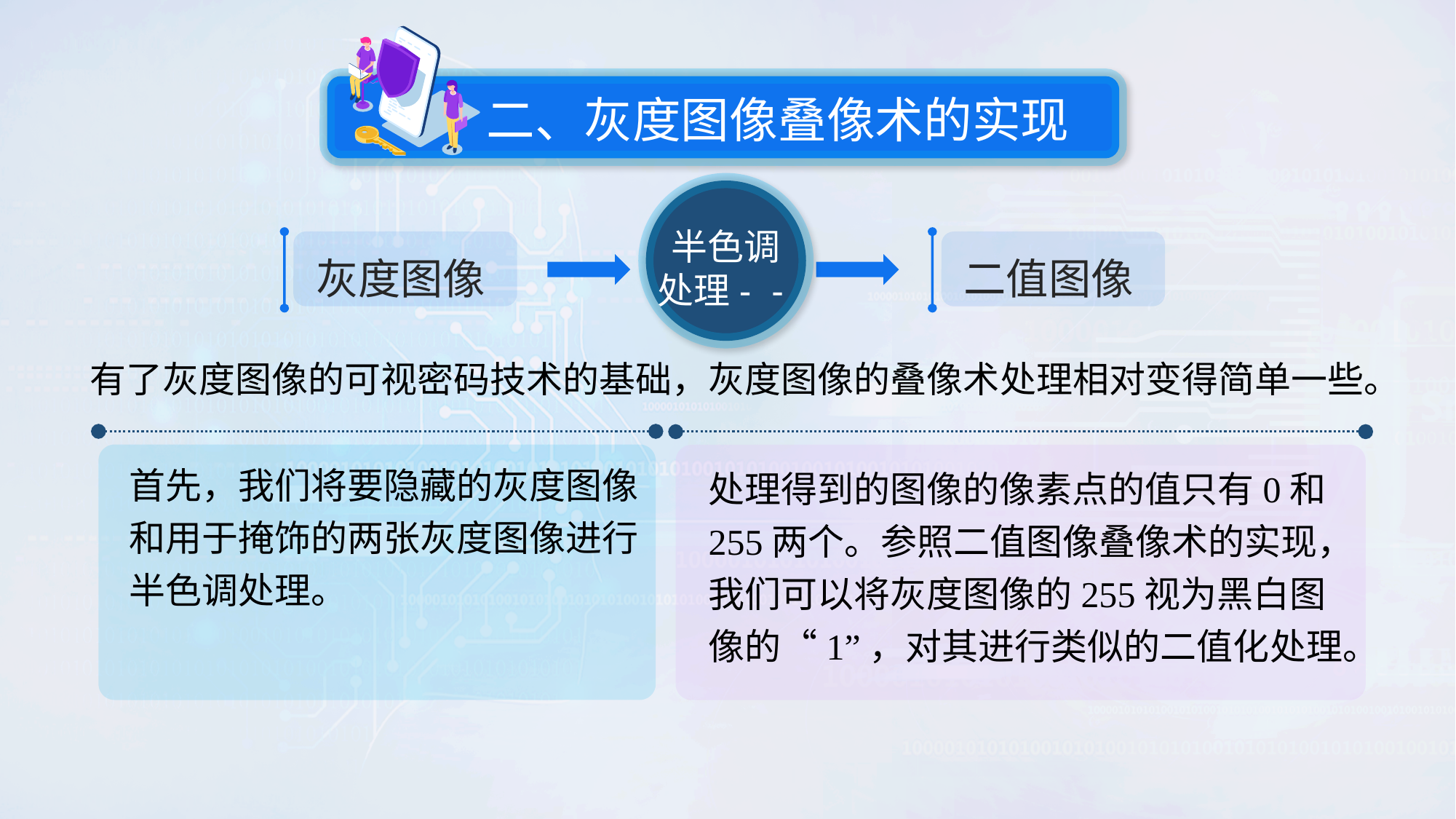

二、灰度图像叠像术的实现

半色调
处理-  -
灰度图像

二值图像

有了灰度图像的可视密码技术的基础，灰度图像的叠像术处理相对变得简单一些。

首先，我们将要隐藏的灰度图像和用于掩饰的两张灰度图像进行半色调处理。
处理得到的图像的像素点的值只有0和255两个。参照二值图像叠像术的实现，我们可以将灰度图像的255视为黑白图像的“1”，对其进行类似的二值化处理。